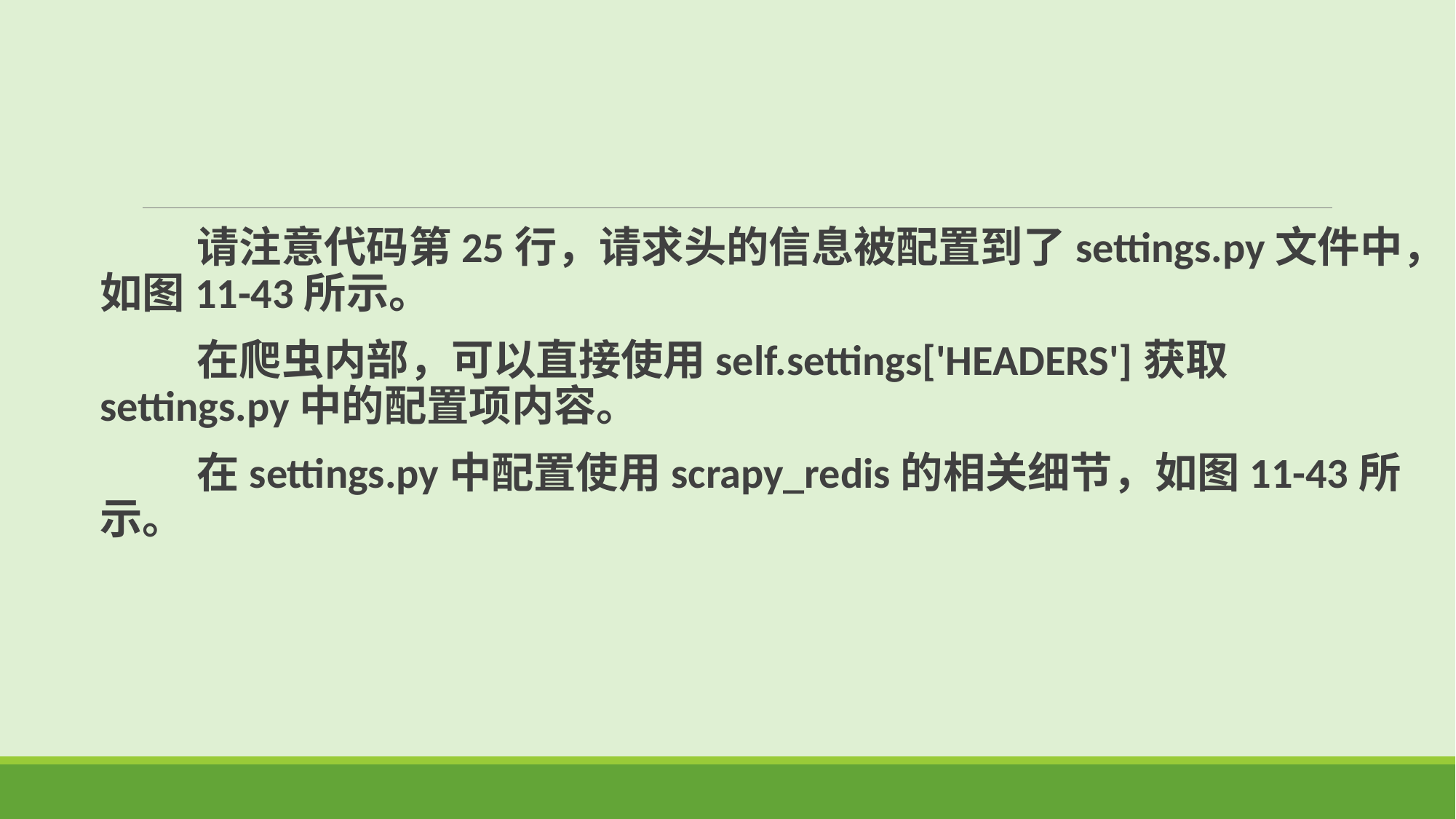

请注意代码第25行，请求头的信息被配置到了settings.py文件中，如图11-43所示。
         在爬虫内部，可以直接使用self.settings['HEADERS']获取settings.py中的配置项内容。
         在settings.py中配置使用scrapy_redis的相关细节，如图11-43所示。